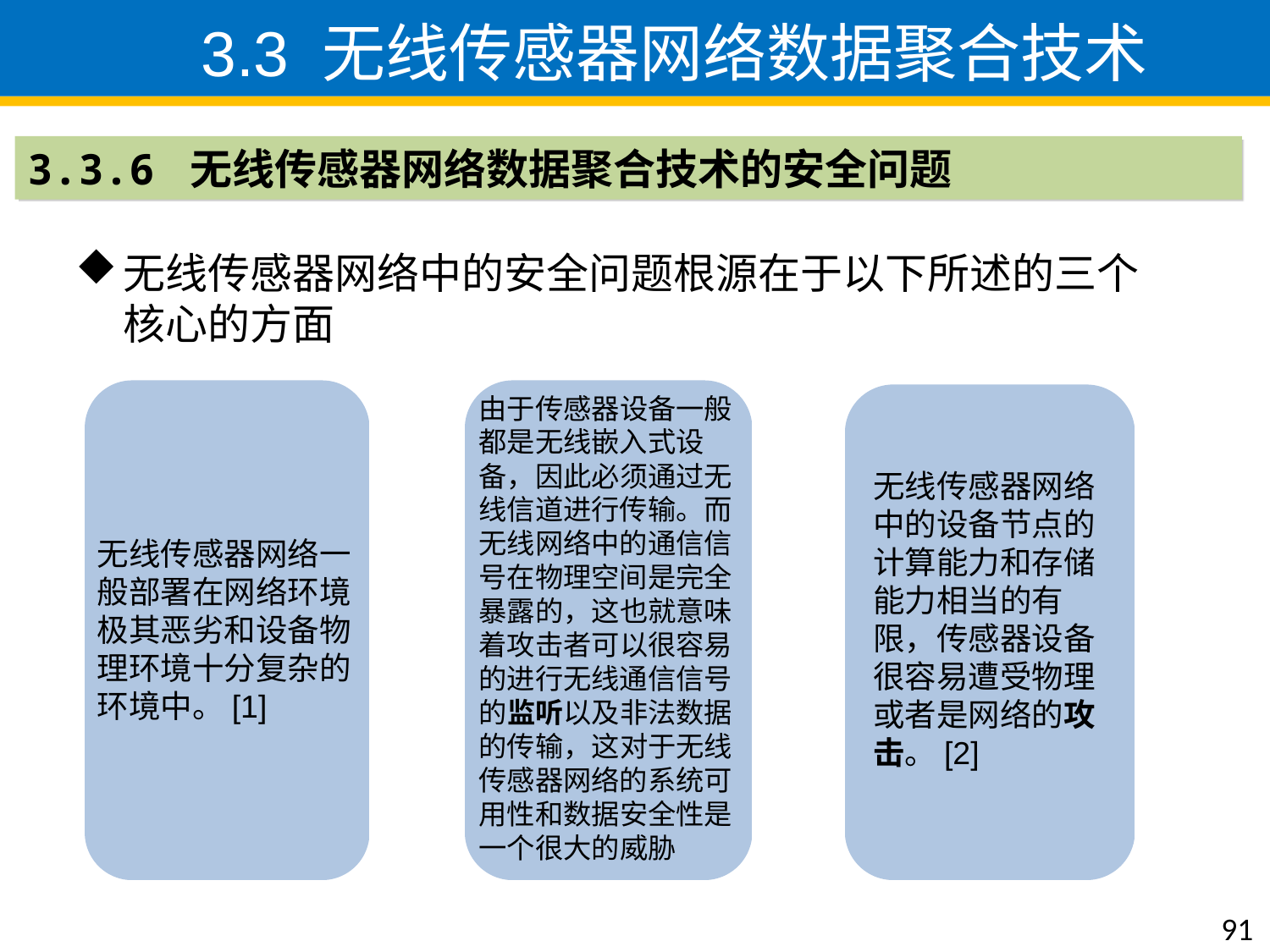

3.3 无线传感器网络数据聚合技术

3.3.6 无线传感器网络数据聚合技术的安全问题
无线传感器网络中的安全问题根源在于以下所述的三个核心的方面

由于传感器设备一般都是无线嵌入式设备，因此必须通过无线信道进行传输。而无线网络中的通信信号在物理空间是完全暴露的，这也就意味着攻击者可以很容易的进行无线通信信号的监听以及非法数据的传输，这对于无线传感器网络的系统可用性和数据安全性是一个很大的威胁

无线传感器网络中的设备节点的计算能力和存储能力相当的有限，传感器设备很容易遭受物理或者是网络的攻击。[2]
无线传感器网络一般部署在网络环境极其恶劣和设备物理环境十分复杂的环境中。[1]
91